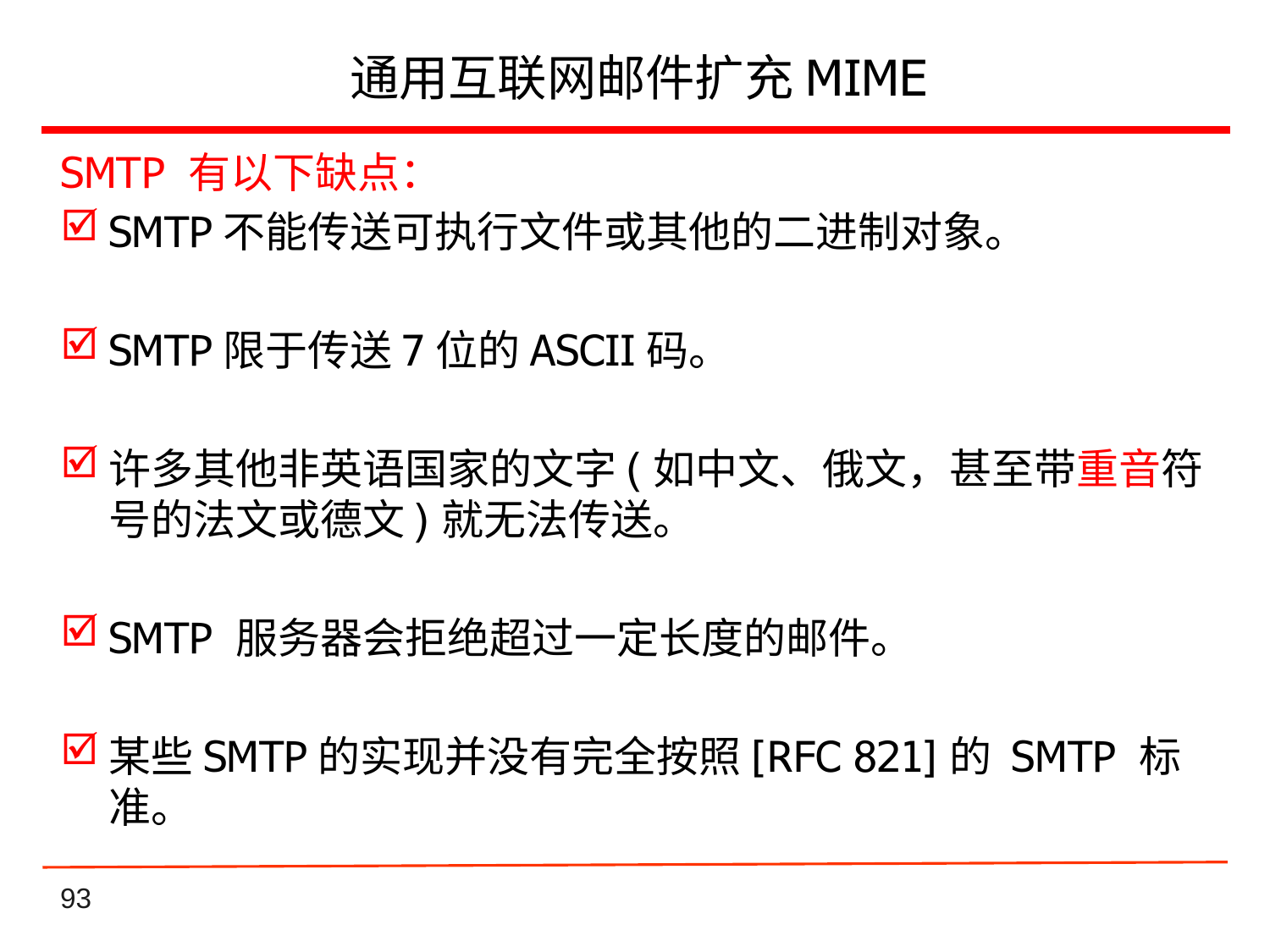

# 通用互联网邮件扩充MIME
SMTP 有以下缺点：
SMTP不能传送可执行文件或其他的二进制对象。

SMTP限于传送7位的ASCII码。

许多其他非英语国家的文字(如中文、俄文，甚至带重音符号的法文或德文)就无法传送。

SMTP 服务器会拒绝超过一定长度的邮件。

某些SMTP的实现并没有完全按照[RFC 821]的 SMTP 标准。